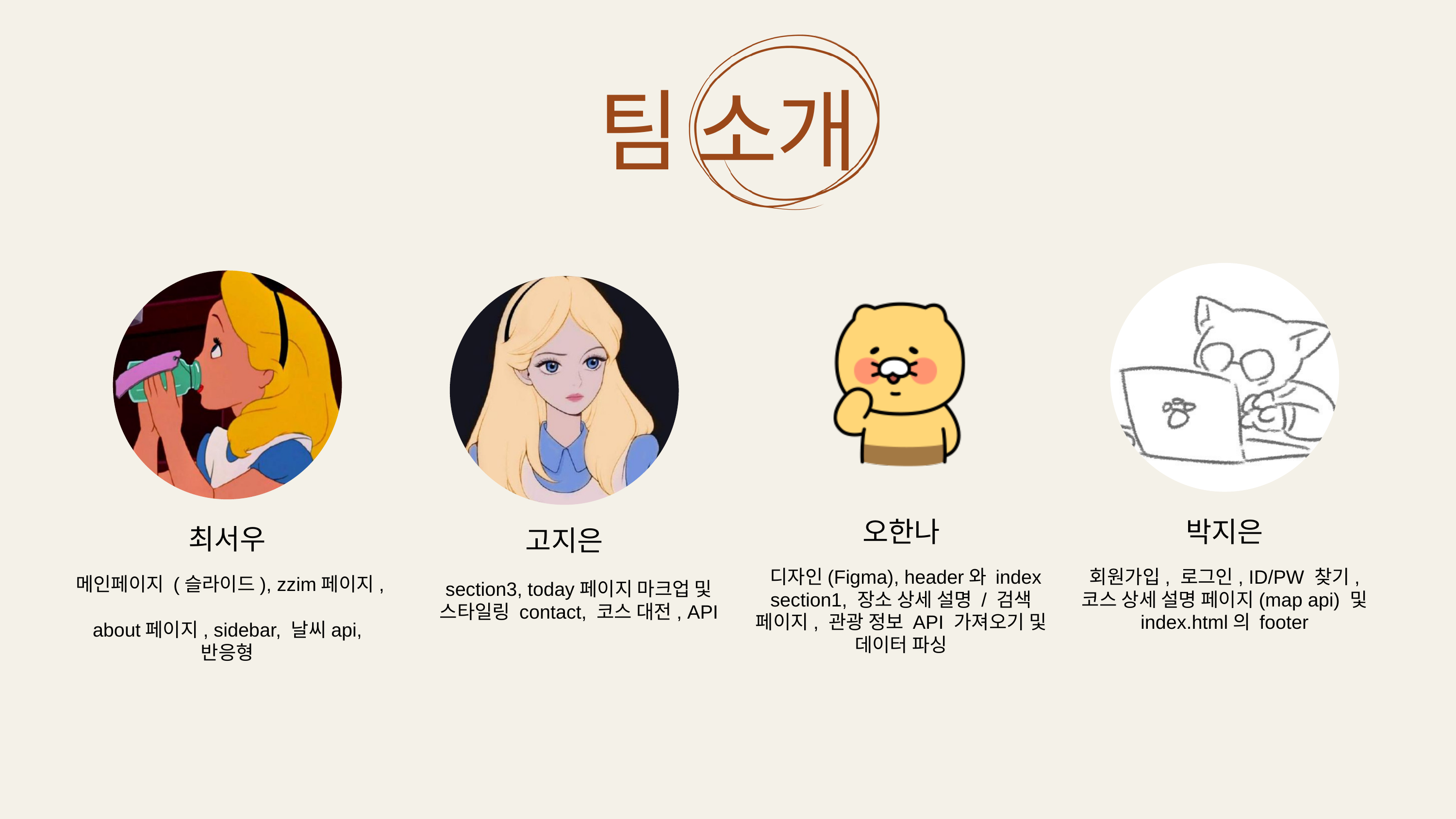

팀 소개

오한나
 디자인(Figma), header와 index section1, 장소 상세 설명 / 검색 페이지, 관광 정보 API 가져오기 및 데이터 파싱

박지은
회원가입, 로그인, ID/PW 찾기, 코스 상세 설명 페이지(map api) 및 index.html의 footer

최서우
메인페이지 (슬라이드), zzim페이지,
about페이지, sidebar, 날씨api, 반응형

고지은
section3, today페이지 마크업 및 스타일링 contact, 코스 대전, API